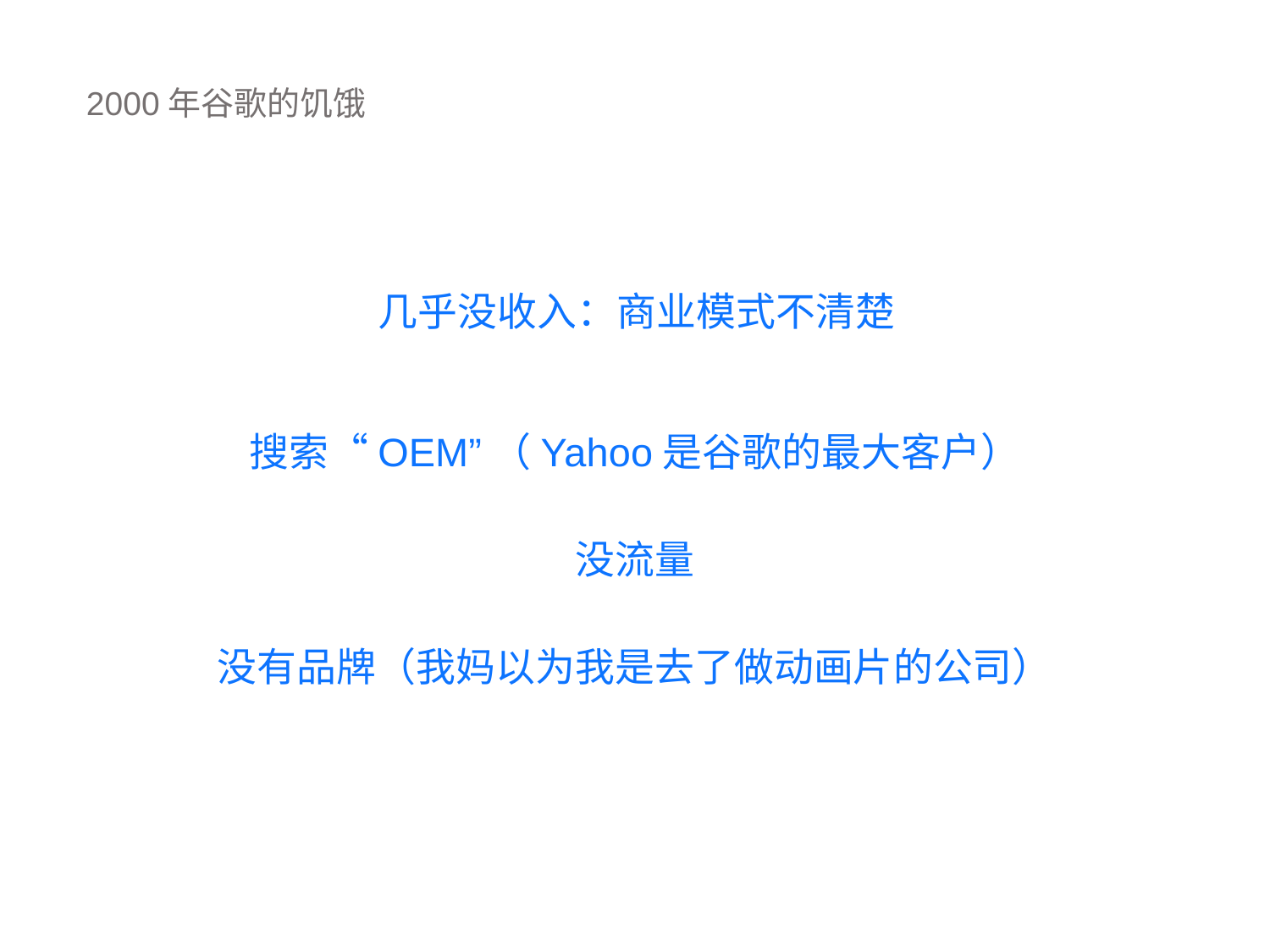

2000年谷歌的饥饿
几乎没收入：商业模式不清楚
搜索“OEM”（Yahoo是谷歌的最大客户）
没流量
没有品牌（我妈以为我是去了做动画片的公司）